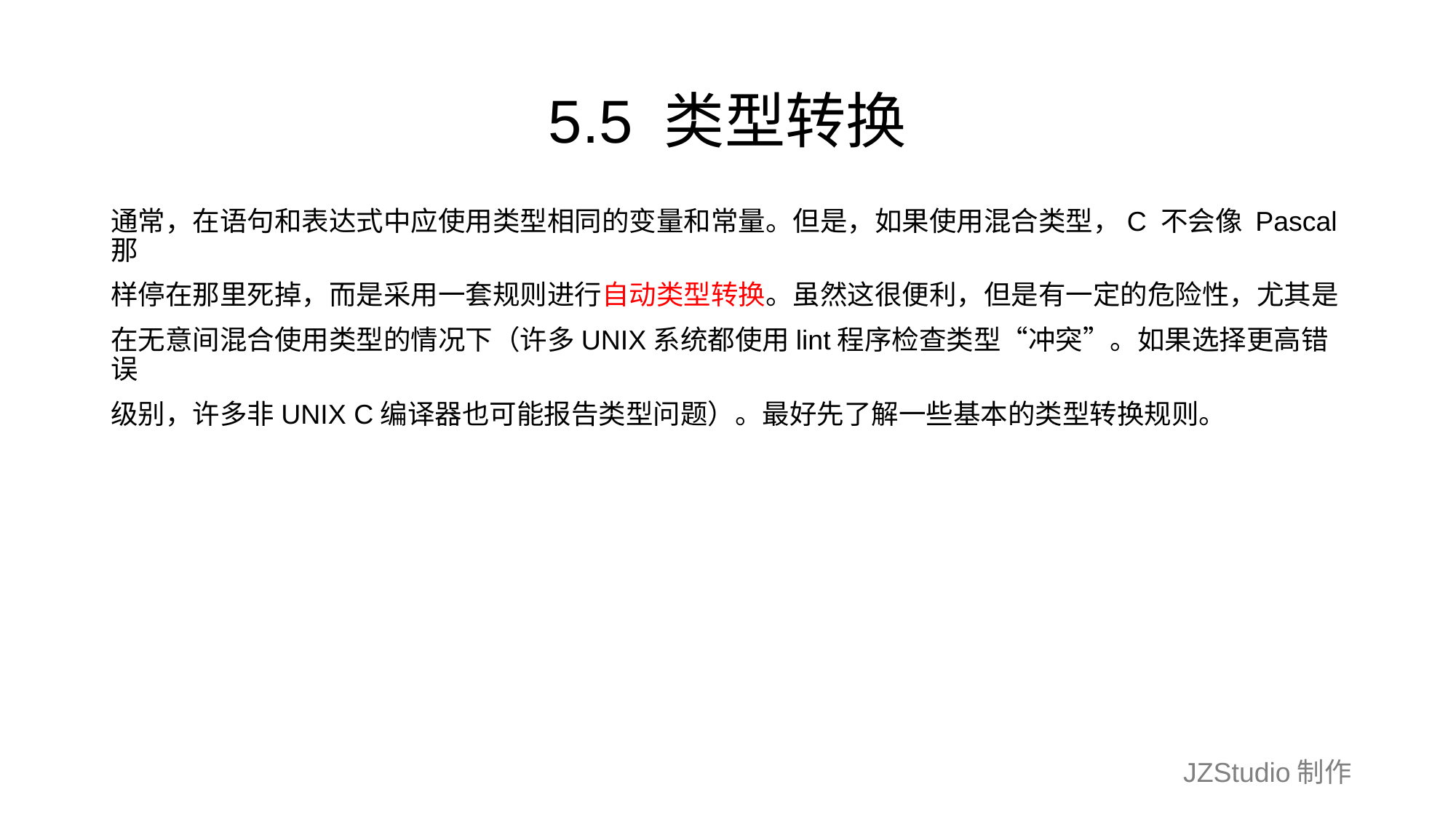

# 5.5 类型转换
通常，在语句和表达式中应使用类型相同的变量和常量。但是，如果使用混合类型，C 不会像 Pascal那
样停在那里死掉，而是采用一套规则进行自动类型转换。虽然这很便利，但是有一定的危险性，尤其是
在无意间混合使用类型的情况下（许多UNIX系统都使用lint程序检查类型“冲突”。如果选择更高错误
级别，许多非UNIX C编译器也可能报告类型问题）。最好先了解一些基本的类型转换规则。